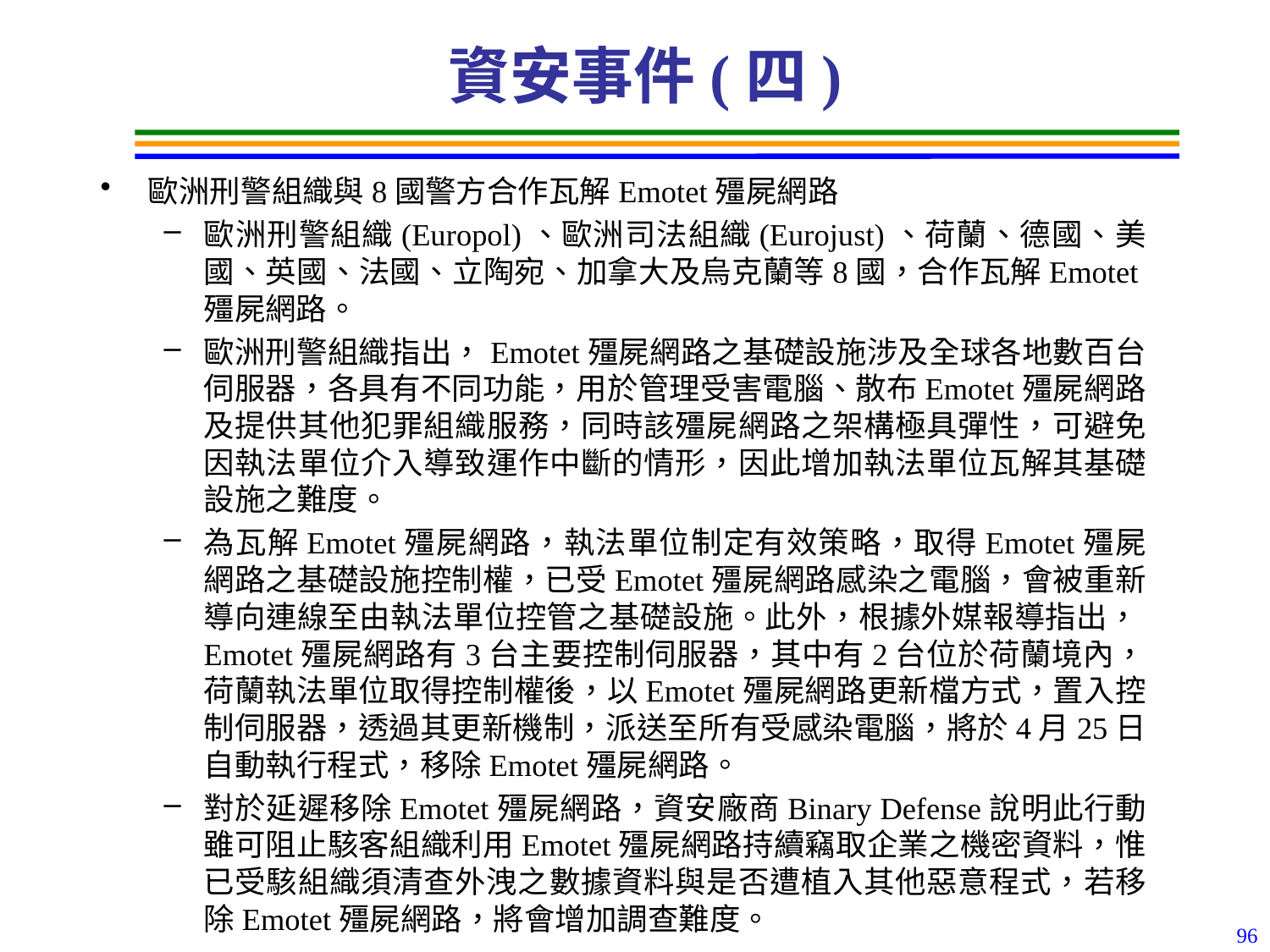

# 資安事件(四)
歐洲刑警組織與8國警方合作瓦解Emotet殭屍網路
歐洲刑警組織(Europol)、歐洲司法組織(Eurojust)、荷蘭、德國、美國、英國、法國、立陶宛、加拿大及烏克蘭等8國，合作瓦解Emotet殭屍網路。
歐洲刑警組織指出，Emotet殭屍網路之基礎設施涉及全球各地數百台伺服器，各具有不同功能，用於管理受害電腦、散布Emotet殭屍網路及提供其他犯罪組織服務，同時該殭屍網路之架構極具彈性，可避免因執法單位介入導致運作中斷的情形，因此增加執法單位瓦解其基礎設施之難度。
為瓦解Emotet殭屍網路，執法單位制定有效策略，取得Emotet殭屍網路之基礎設施控制權，已受Emotet殭屍網路感染之電腦，會被重新導向連線至由執法單位控管之基礎設施。此外，根據外媒報導指出，Emotet殭屍網路有3台主要控制伺服器，其中有2台位於荷蘭境內，荷蘭執法單位取得控制權後，以Emotet殭屍網路更新檔方式，置入控制伺服器，透過其更新機制，派送至所有受感染電腦，將於4月25日自動執行程式，移除Emotet殭屍網路。
對於延遲移除Emotet殭屍網路，資安廠商Binary Defense說明此行動雖可阻止駭客組織利用Emotet殭屍網路持續竊取企業之機密資料，惟已受駭組織須清查外洩之數據資料與是否遭植入其他惡意程式，若移除Emotet殭屍網路，將會增加調查難度。

96